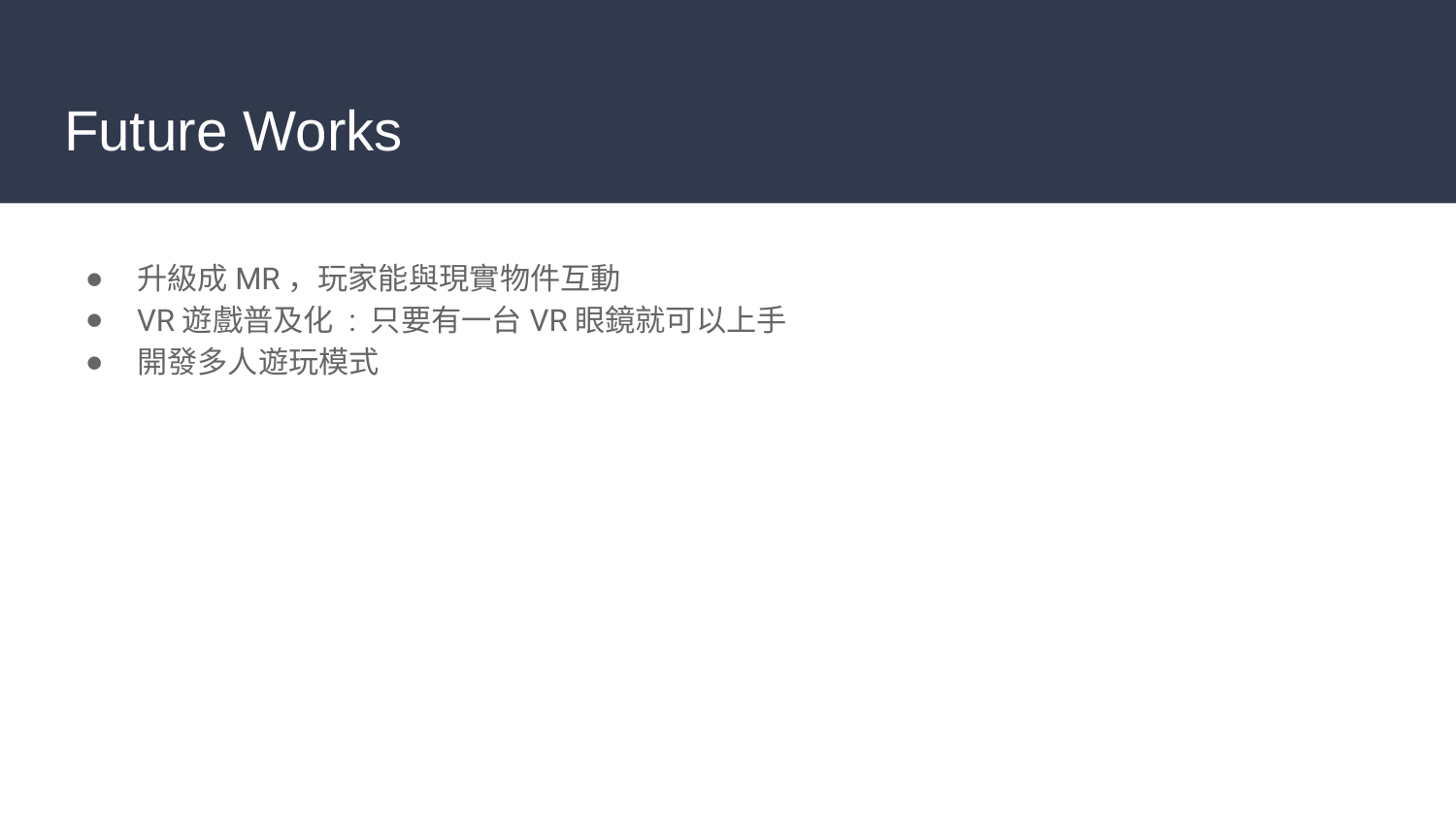

# Future Works
升級成MR，玩家能與現實物件互動
VR遊戲普及化 : 只要有一台VR眼鏡就可以上手
開發多人遊玩模式